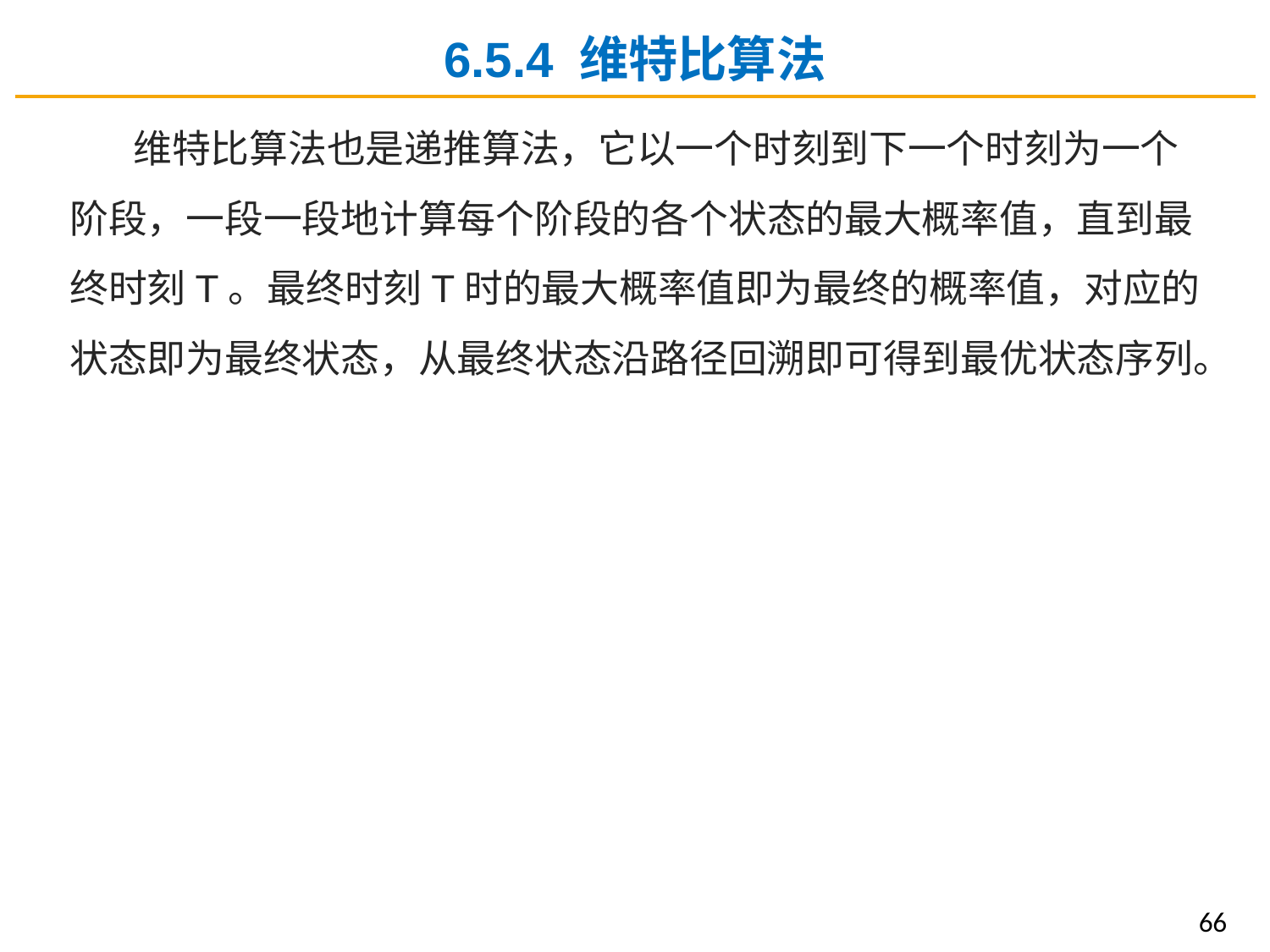

6.5.4 维特比算法
维特比算法也是递推算法，它以一个时刻到下一个时刻为一个阶段，一段一段地计算每个阶段的各个状态的最大概率值，直到最终时刻T。最终时刻T时的最大概率值即为最终的概率值，对应的状态即为最终状态，从最终状态沿路径回溯即可得到最优状态序列。

66